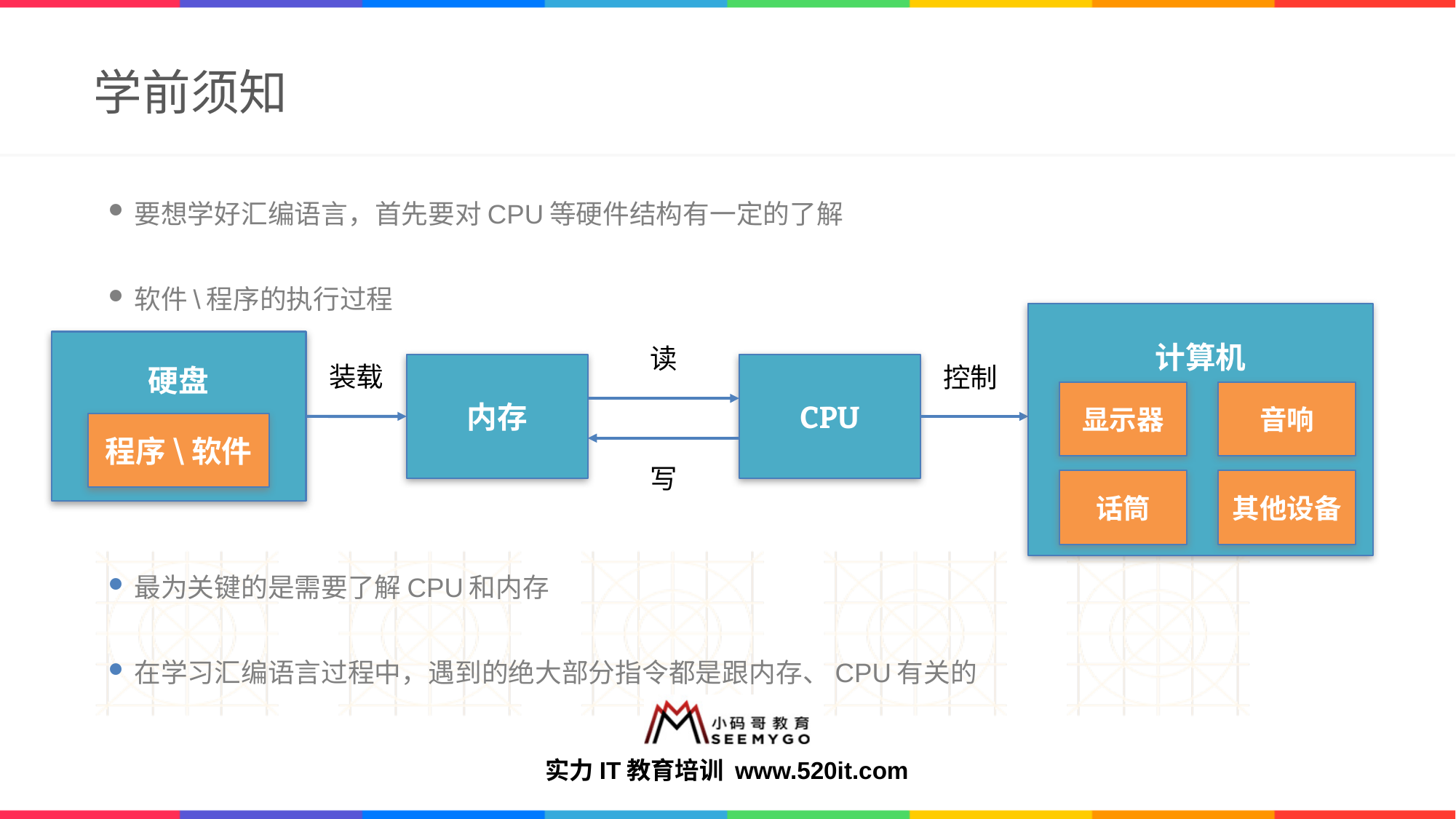

# 学前须知
要想学好汇编语言，首先要对CPU等硬件结构有一定的了解

软件\程序的执行过程

计算机

硬盘

读
装载
内存
CPU
控制
显示器
音响
程序\软件
写
话筒
其他设备
最为关键的是需要了解CPU和内存

在学习汇编语言过程中，遇到的绝大部分指令都是跟内存、CPU有关的